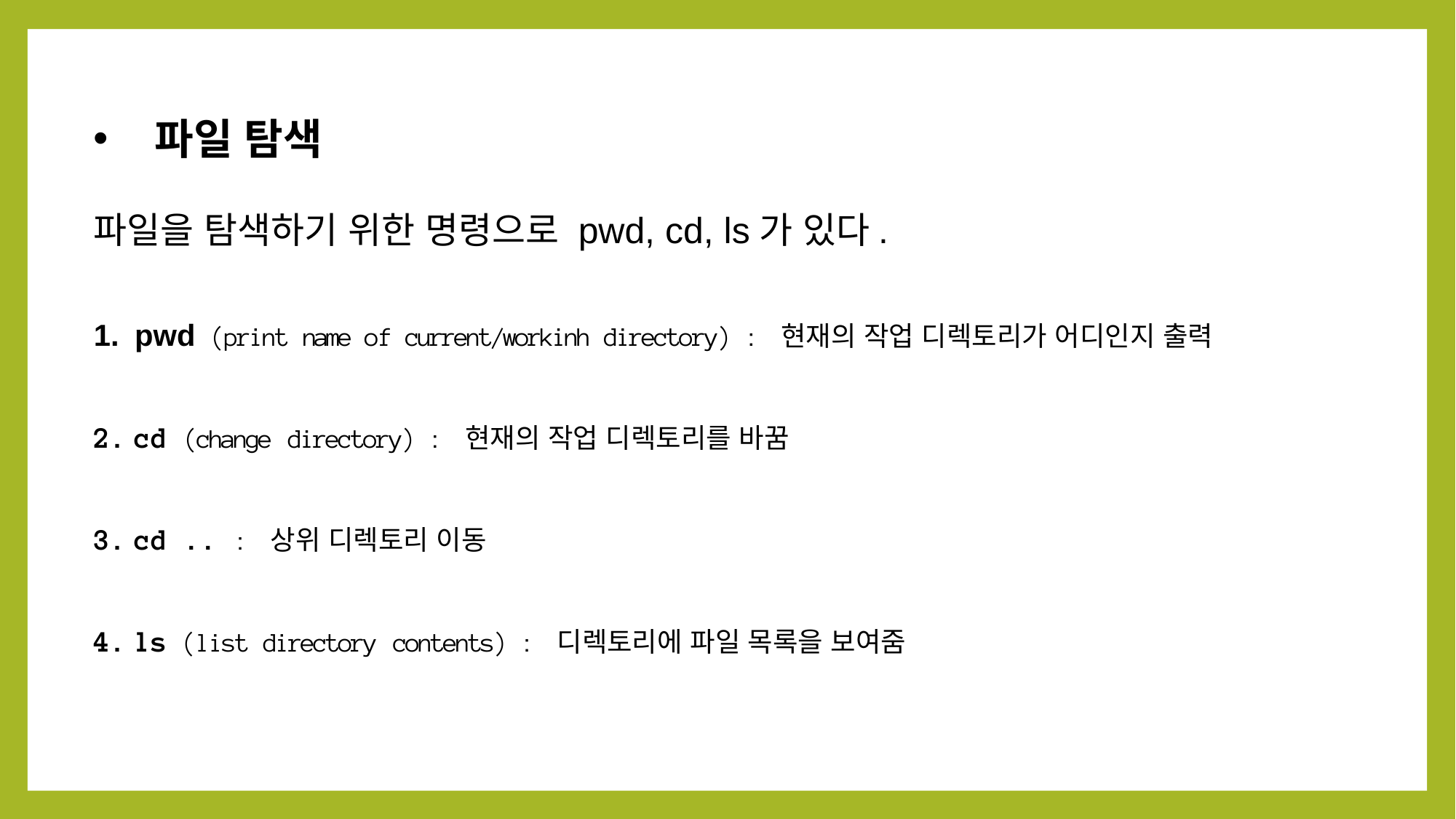

파일 탐색

파일을 탐색하기 위한 명령으로 pwd, cd, ls가 있다.

pwd  (print name of current/workinh directory) : 현재의 작업 디렉토리가 어디인지 출력

cd (change directory) : 현재의 작업 디렉토리를 바꿈

cd .. : 상위 디렉토리 이동

ls (list directory contents) : 디렉토리에 파일 목록을 보여줌